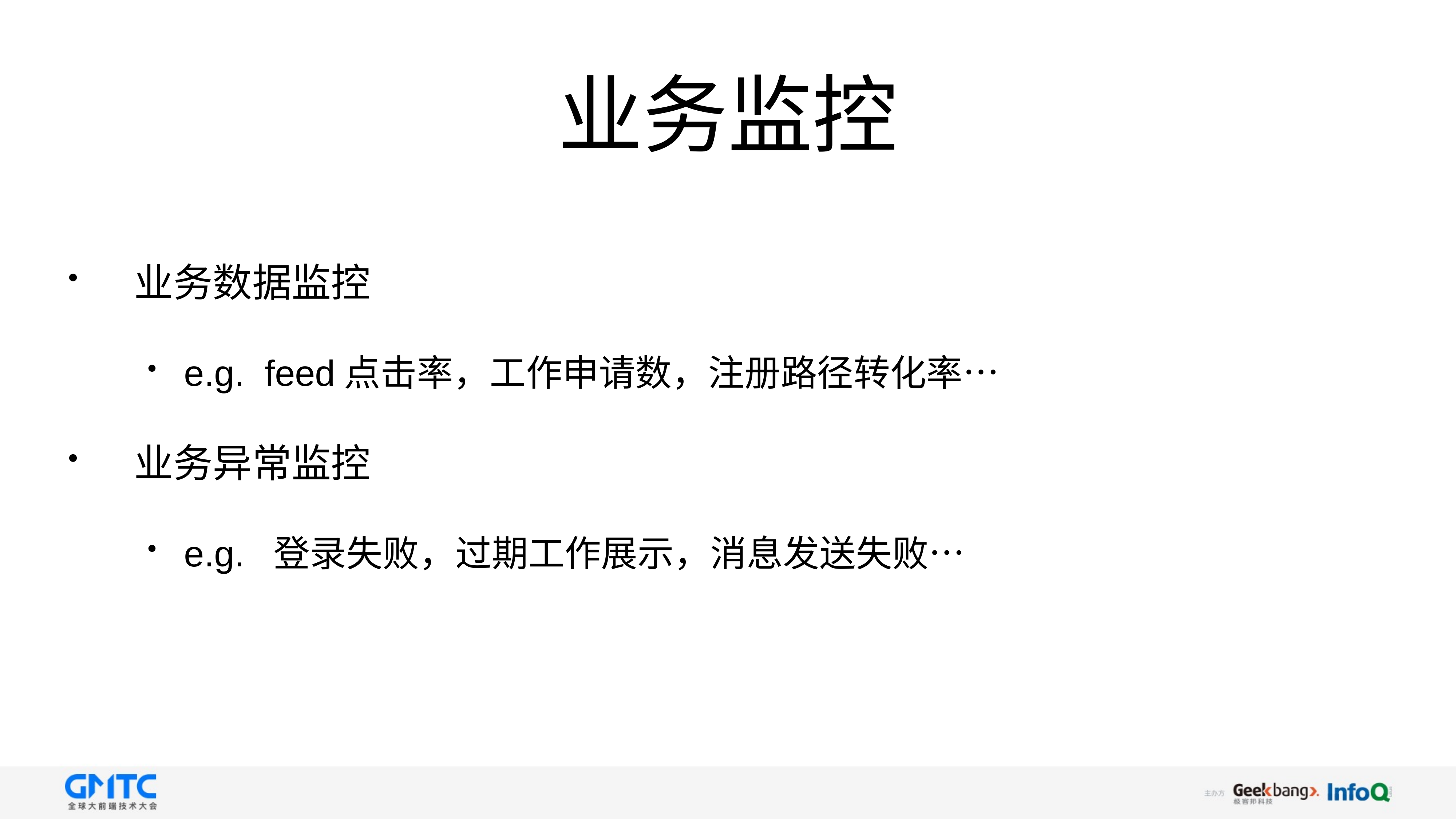

# 业务监控
业务数据监控
e.g.  feed点击率，工作申请数，注册路径转化率…
业务异常监控
e.g.  登录失败，过期工作展示，消息发送失败…